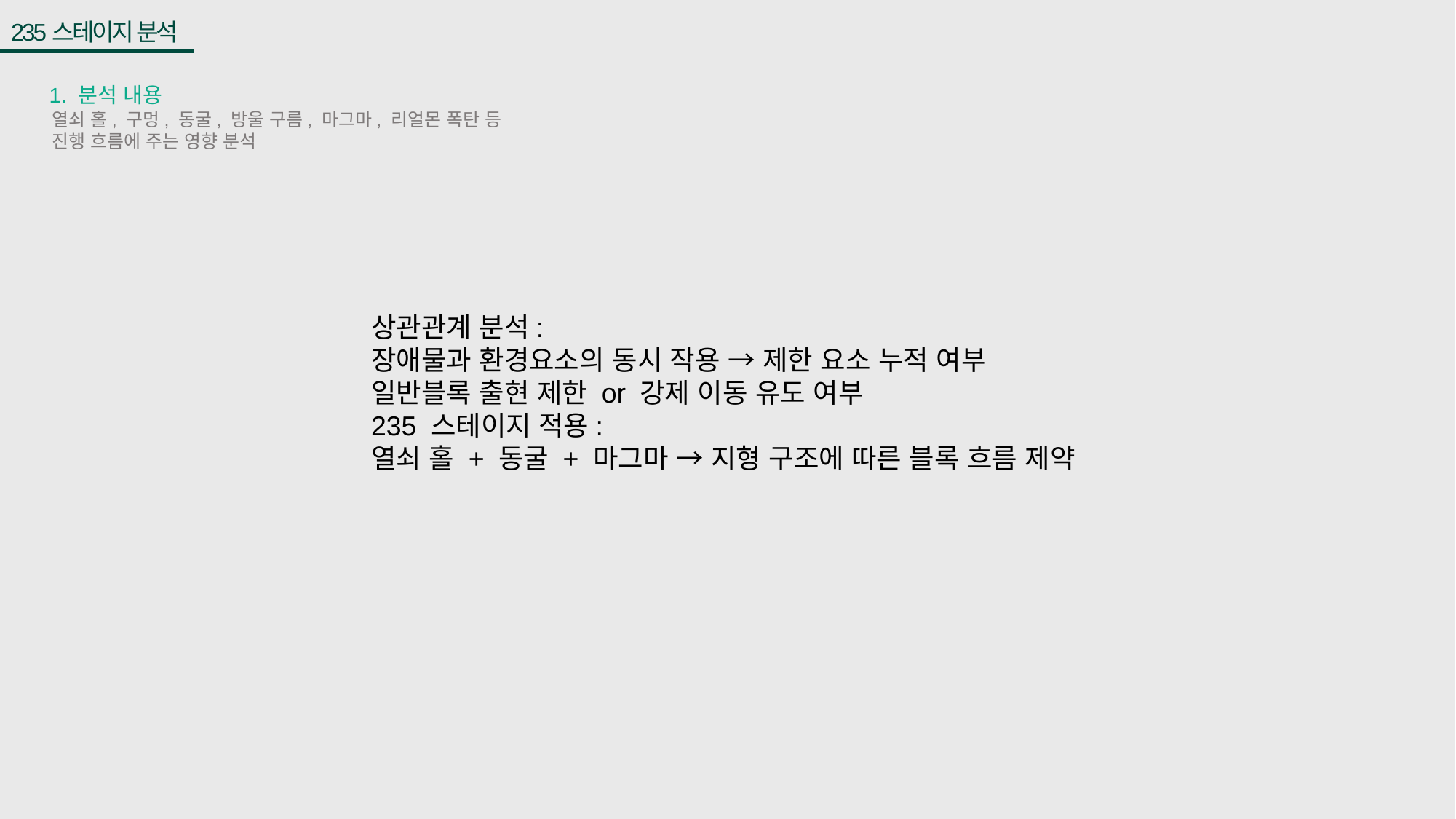

235스테이지 분석
1. 분석 내용
열쇠 홀, 구멍, 동굴, 방울 구름, 마그마, 리얼몬 폭탄 등
진행 흐름에 주는 영향 분석
상관관계 분석:
장애물과 환경요소의 동시 작용 → 제한 요소 누적 여부
일반블록 출현 제한 or 강제 이동 유도 여부
235 스테이지 적용:
열쇠 홀 + 동굴 + 마그마 → 지형 구조에 따른 블록 흐름 제약